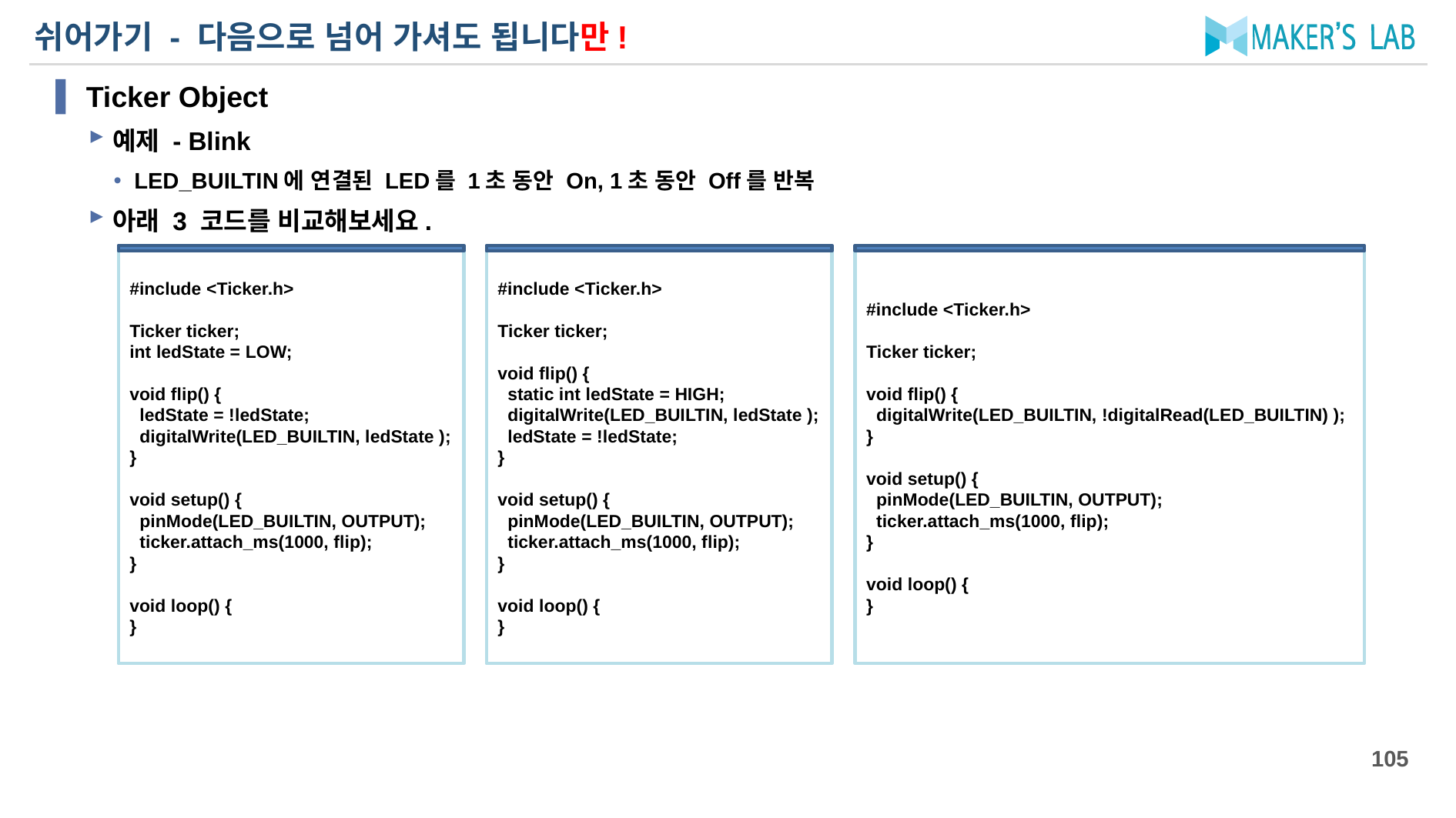

# 쉬어가기 - 다음으로 넘어 가셔도 됩니다만!
Ticker Object
예제 - Blink
LED_BUILTIN에 연결된 LED를 1초 동안 On, 1초 동안 Off를 반복
아래 3 코드를 비교해보세요.

#include <Ticker.h>

Ticker ticker;
int ledState = LOW;

void flip() {
  ledState = !ledState;
  digitalWrite(LED_BUILTIN, ledState );
}

void setup() {
  pinMode(LED_BUILTIN, OUTPUT);
  ticker.attach_ms(1000, flip);
}

void loop() {
}
#include <Ticker.h>

Ticker ticker;

void flip() {
  static int ledState = HIGH;
  digitalWrite(LED_BUILTIN, ledState );
  ledState = !ledState;
}

void setup() {
  pinMode(LED_BUILTIN, OUTPUT);
  ticker.attach_ms(1000, flip);
}

void loop() {
}
#include <Ticker.h>

Ticker ticker;

void flip() {
  digitalWrite(LED_BUILTIN, !digitalRead(LED_BUILTIN) );
}

void setup() {
  pinMode(LED_BUILTIN, OUTPUT);
  ticker.attach_ms(1000, flip);
}

void loop() {
}
105